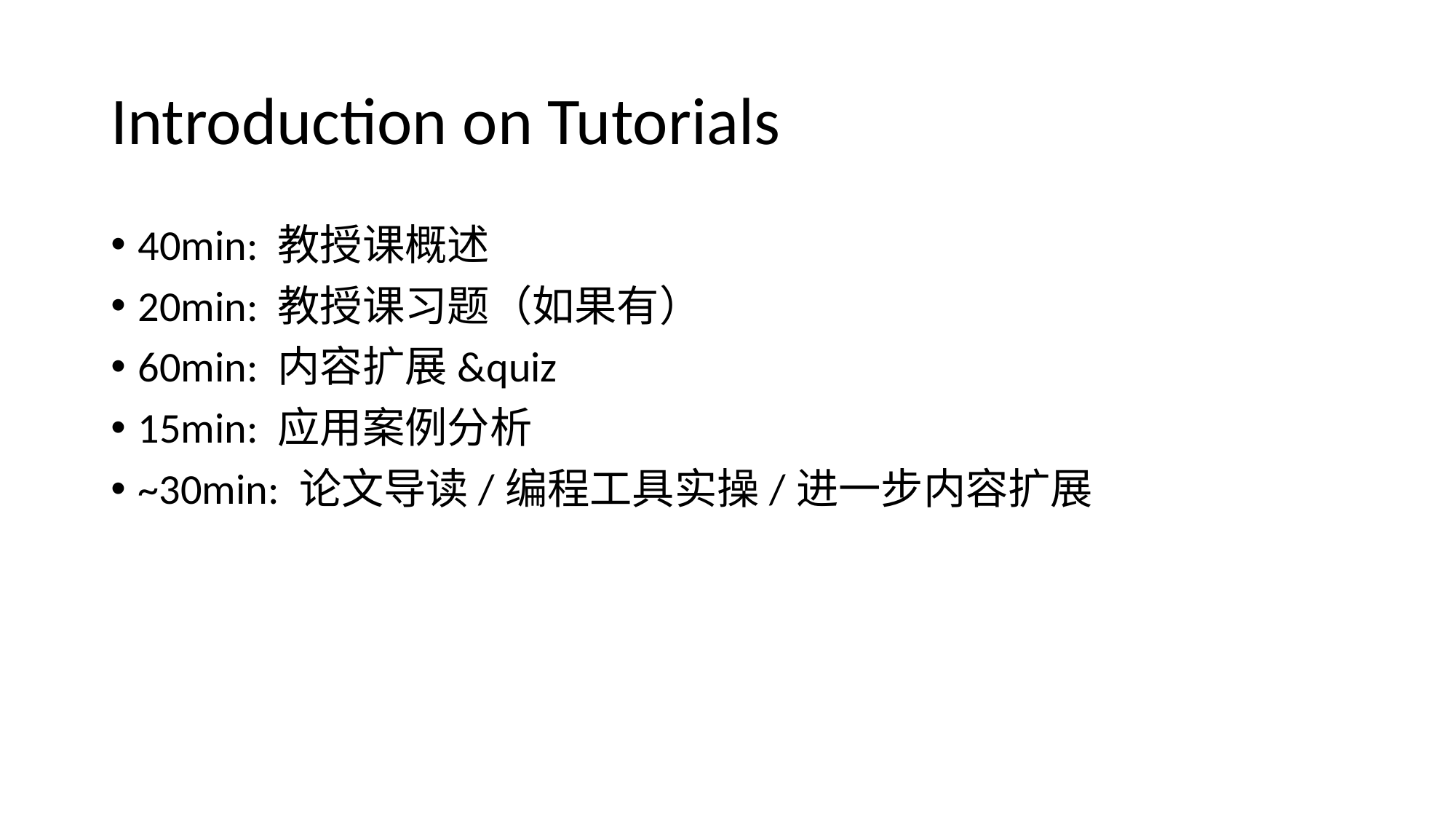

# Introduction on Tutorials
40min: 教授课概述
20min: 教授课习题（如果有）
60min: 内容扩展&quiz
15min: 应用案例分析
~30min: 论文导读/编程工具实操/进一步内容扩展